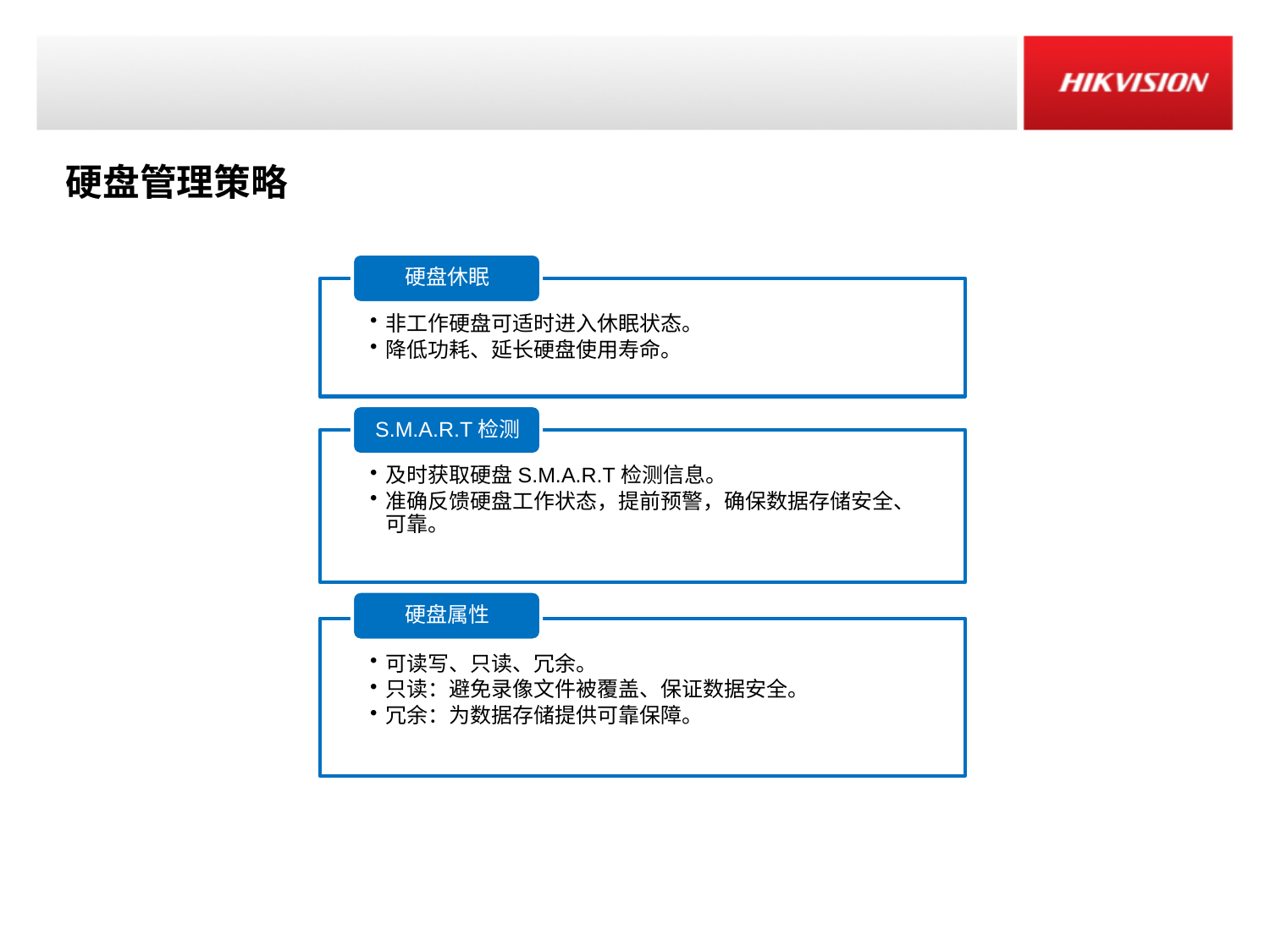

硬盘管理策略
非工作硬盘可适时进入休眠状态。
降低功耗、延长硬盘使用寿命。
硬盘休眠
及时获取硬盘S.M.A.R.T检测信息。
准确反馈硬盘工作状态，提前预警，确保数据存储安全、可靠。
S.M.A.R.T检测
可读写、只读、冗余。
只读：避免录像文件被覆盖、保证数据安全。
冗余：为数据存储提供可靠保障。
硬盘属性